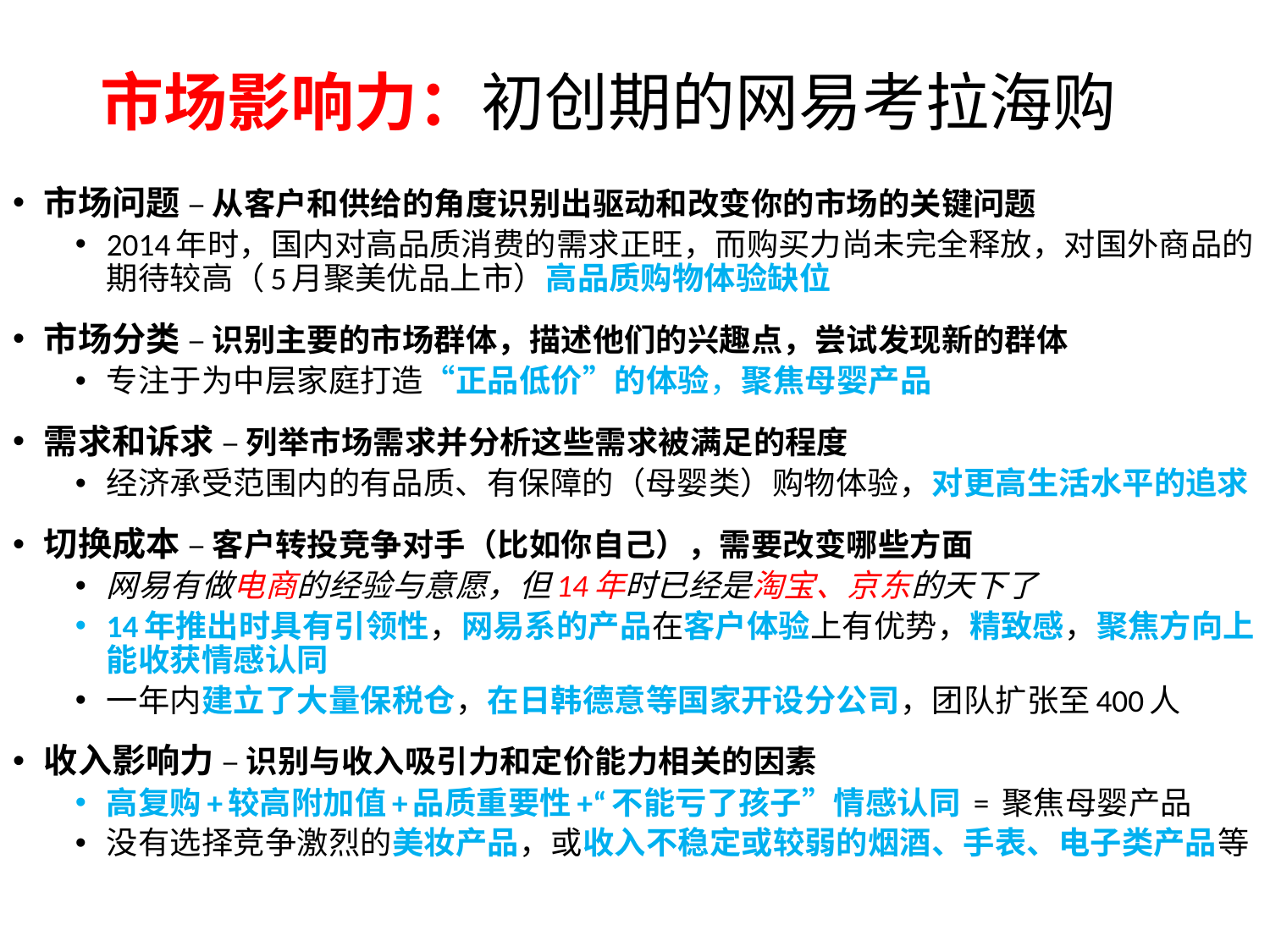

# 市场影响力：初创期的网易考拉海购
市场问题 – 从客户和供给的角度识别出驱动和改变你的市场的关键问题
2014年时，国内对高品质消费的需求正旺，而购买力尚未完全释放，对国外商品的期待较高（5月聚美优品上市）高品质购物体验缺位

市场分类 – 识别主要的市场群体，描述他们的兴趣点，尝试发现新的群体
专注于为中层家庭打造“正品低价”的体验，聚焦母婴产品

需求和诉求 – 列举市场需求并分析这些需求被满足的程度
经济承受范围内的有品质、有保障的（母婴类）购物体验，对更高生活水平的追求

切换成本 – 客户转投竞争对手（比如你自己），需要改变哪些方面
网易有做电商的经验与意愿，但14年时已经是淘宝、京东的天下了
14年推出时具有引领性，网易系的产品在客户体验上有优势，精致感，聚焦方向上能收获情感认同
一年内建立了大量保税仓，在日韩德意等国家开设分公司，团队扩张至400人

收入影响力 – 识别与收入吸引力和定价能力相关的因素
高复购+较高附加值+品质重要性+“不能亏了孩子”情感认同 = 聚焦母婴产品
没有选择竞争激烈的美妆产品，或收入不稳定或较弱的烟酒、手表、电子类产品等